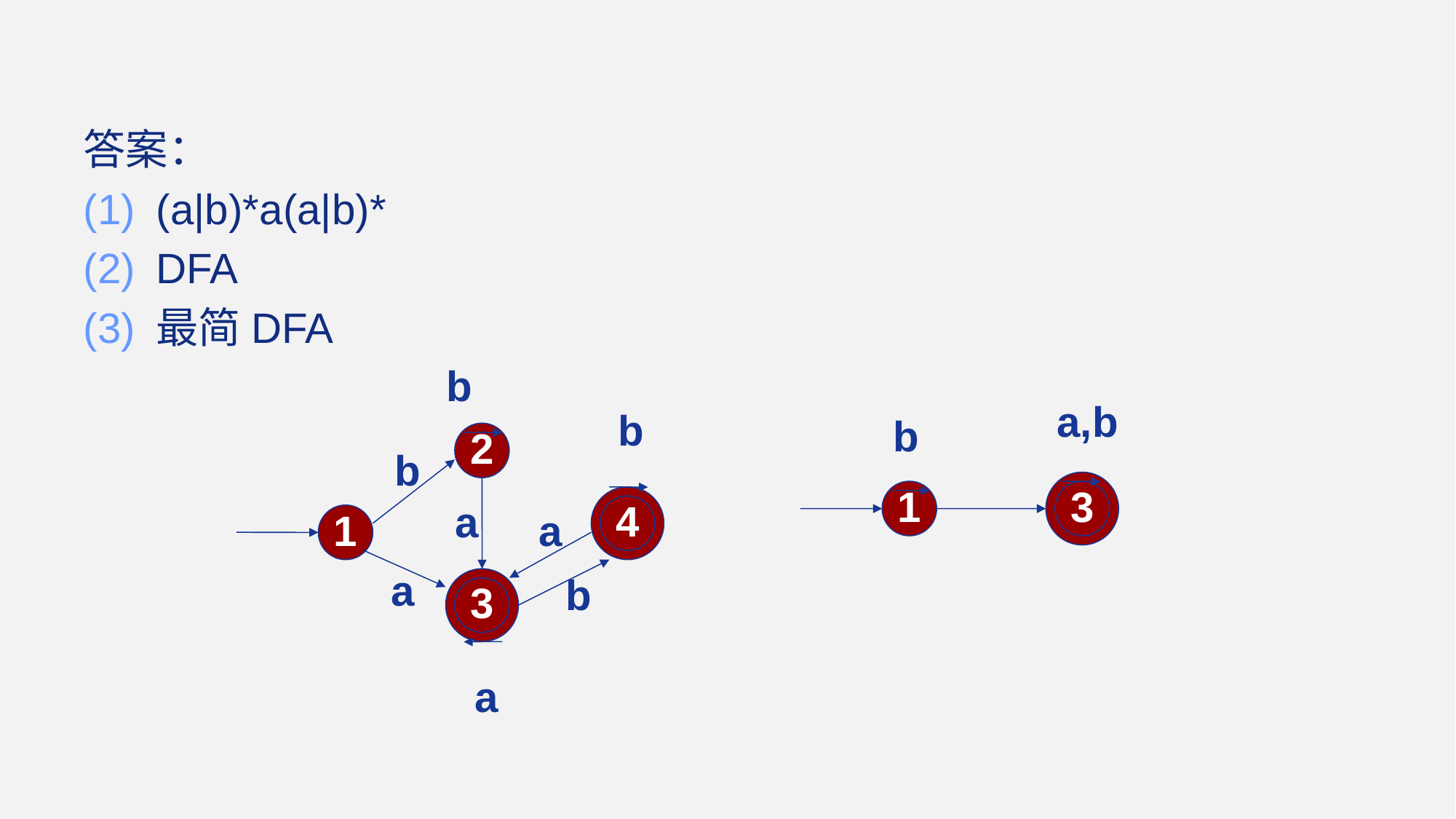

#
答案：
(a|b)*a(a|b)*
DFA
最简DFA

b
b
2
b

a
4
a
1

a

b
3
a
a,b
b

1
3